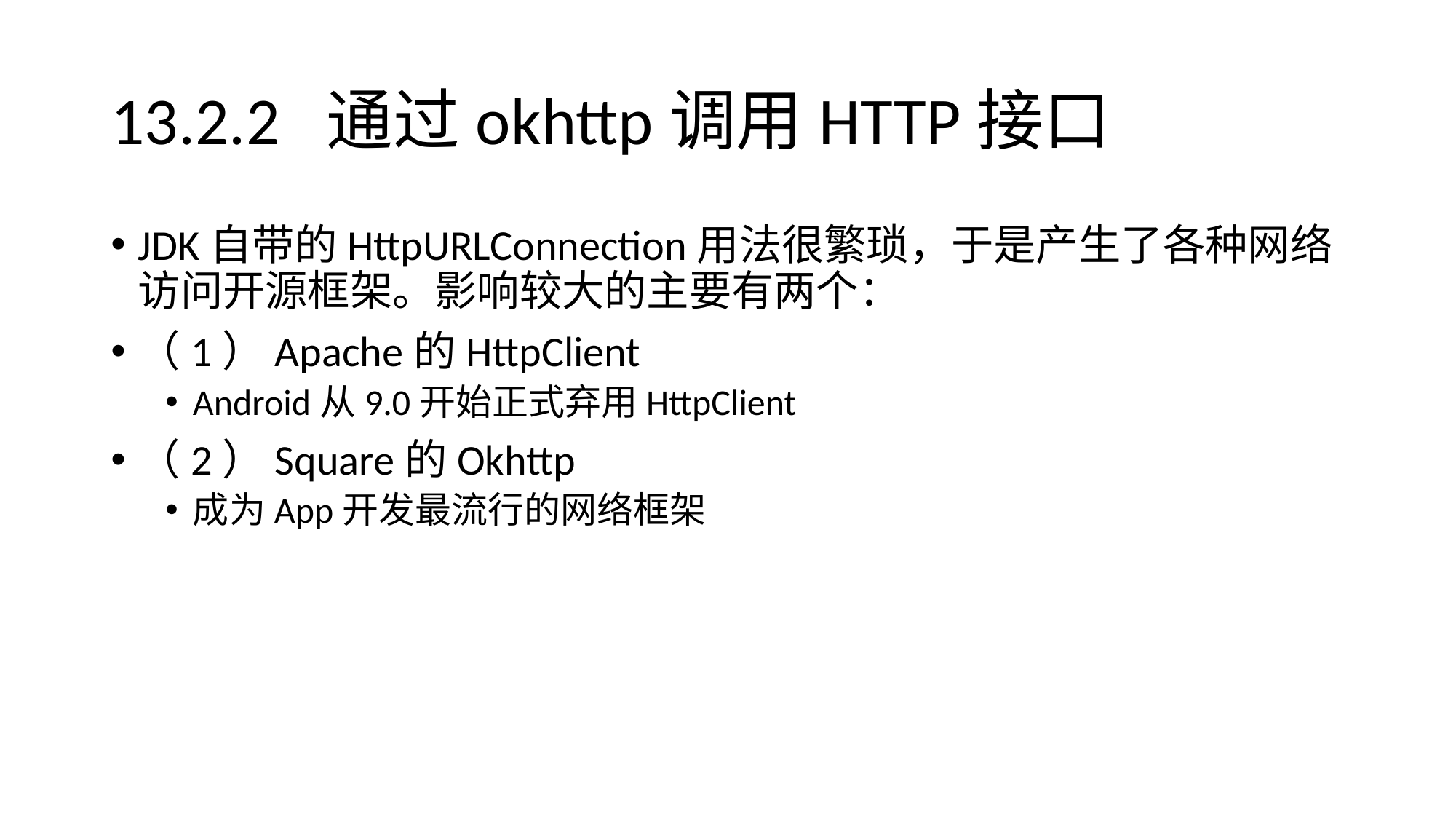

# 13.2.2  通过okhttp调用HTTP接口
JDK自带的HttpURLConnection用法很繁琐，于是产生了各种网络访问开源框架。影响较大的主要有两个：
（1）Apache的HttpClient
Android从9.0开始正式弃用HttpClient
（2）Square的Okhttp
成为App开发最流行的网络框架